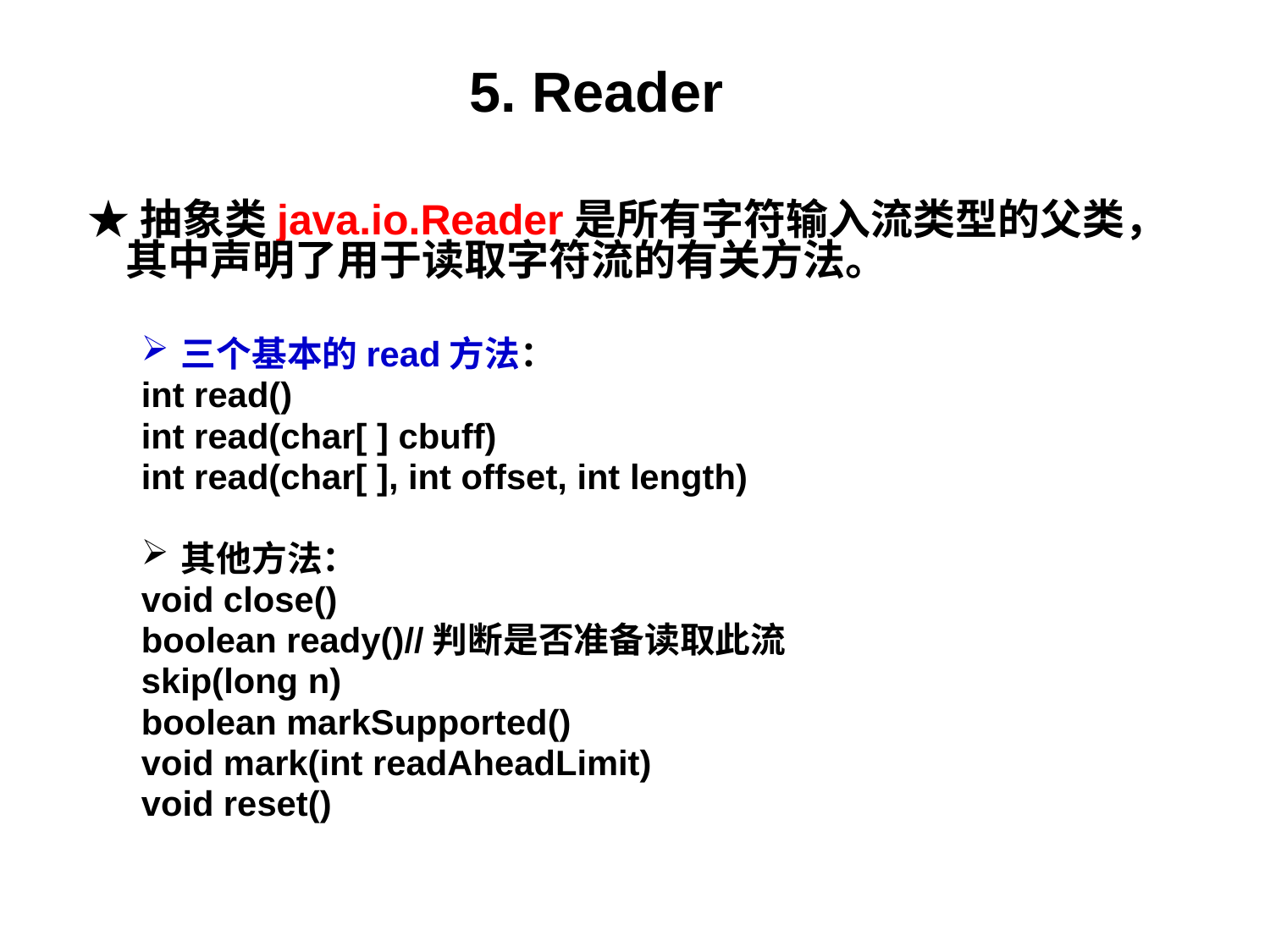

# 5. Reader
 ★抽象类java.io.Reader是所有字符输入流类型的父类，其中声明了用于读取字符流的有关方法。

三个基本的read方法：
int read()
int read(char[ ] cbuff)
int read(char[ ], int offset, int length)

其他方法：
void close()
boolean ready()//判断是否准备读取此流
skip(long n)
boolean markSupported()
void mark(int readAheadLimit)
void reset()